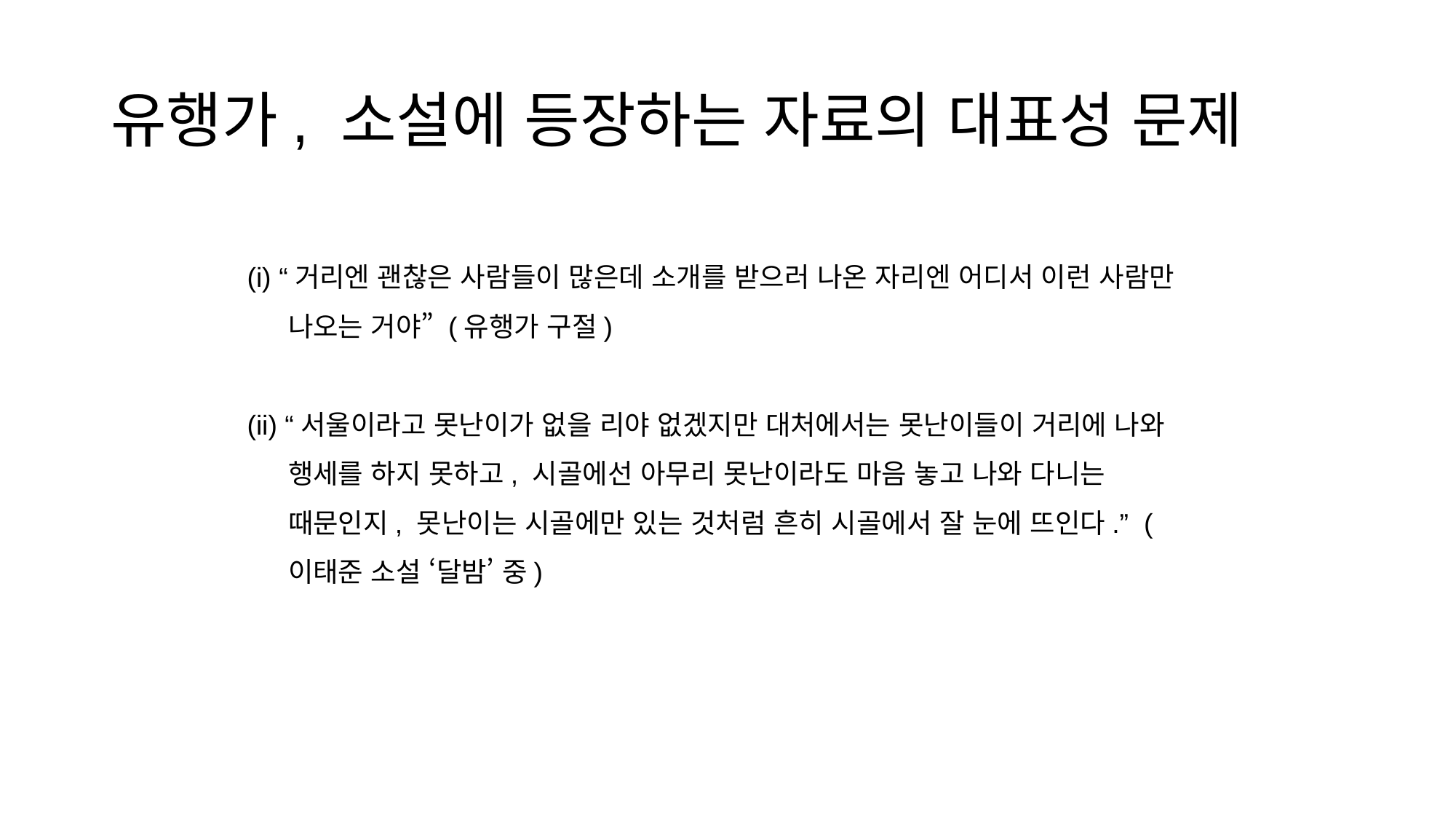

# 유행가, 소설에 등장하는 자료의 대표성 문제

(i) “거리엔 괜찮은 사람들이 많은데 소개를 받으러 나온 자리엔 어디서 이런 사람만 나오는 거야” (유행가 구절)

(ii) “서울이라고 못난이가 없을 리야 없겠지만 대처에서는 못난이들이 거리에 나와 행세를 하지 못하고, 시골에선 아무리 못난이라도 마음 놓고 나와 다니는 때문인지, 못난이는 시골에만 있는 것처럼 흔히 시골에서 잘 눈에 뜨인다.”  (이태준 소설 ‘달밤’ 중)